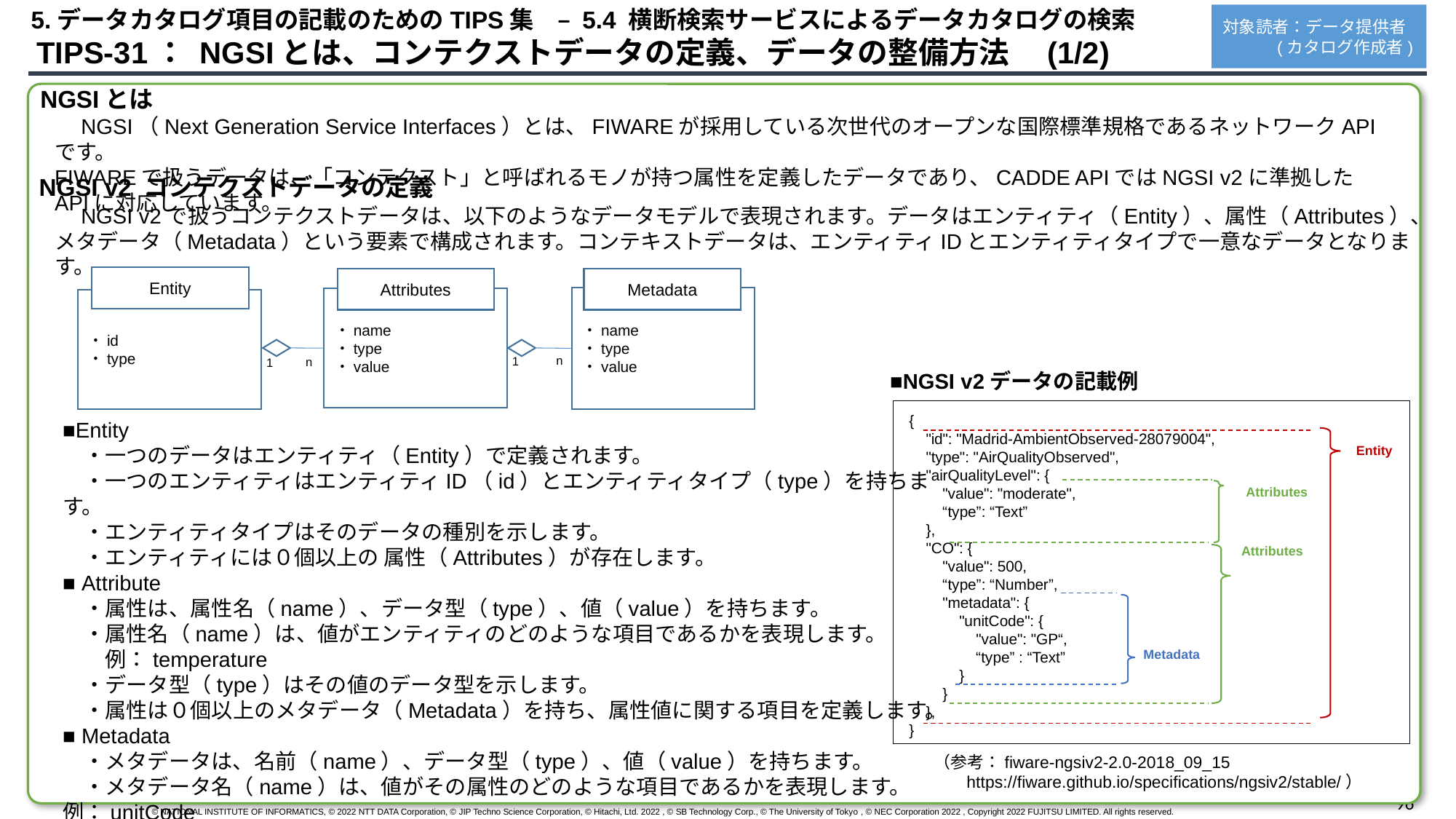

5.データカタログ項目の記載のためのTIPS集　– 5.4 横断検索サービスによるデータカタログの検索
対象読者：データ提供者
           (カタログ作成者)
 TIPS-31： NGSIとは、コンテクストデータの定義、データの整備方法　(1/2)
NGSIとは

　NGSI（Next Generation Service Interfaces）とは、FIWAREが採用している次世代のオープンな国際標準規格であるネットワークAPIです。
FIWAREで扱うデータは、「コンテクスト」と呼ばれるモノが持つ属性を定義したデータであり、CADDE APIではNGSI v2に準拠したAPIに対応しています。
NGSI v2 コンテクストデータの定義
　NGSI v2で扱うコンテクストデータは、以下のようなデータモデルで表現されます。データはエンティティ（Entity）、属性（Attributes）、メタデータ（Metadata）という要素で構成されます。コンテキストデータは、エンティティIDとエンティティタイプで一意なデータとなります。
Entity
Attributes
Metadata
・name
・type
・value
・name
・type
・value
・id
・type

n
1
n
1
■NGSI v2データの記載例
{
    "id": "Madrid-AmbientObserved-28079004",
    "type": "AirQualityObserved",
    "airQualityLevel": {
        "value": "moderate",
        “type”: “Text”
    },
    "CO": {
        "value": 500,
        “type”: “Number”,
        "metadata": {
            "unitCode": {
                "value": "GP“,
                “type” : “Text”
            }
        }
    },
}
■Entity
　・一つのデータはエンティティ（Entity）で定義されます。
　・一つのエンティティはエンティティID（id）とエンティティタイプ（type）を持ちます。
　・エンティティタイプはそのデータの種別を示します。
　・エンティティには０個以上の 属性（Attributes）が存在します。
■ Attribute
　・属性は、属性名（name）、データ型（type）、値（value）を持ちます。
　・属性名（name）は、値がエンティティのどのような項目であるかを表現します。
　　例：temperature
　・データ型（type）はその値のデータ型を示します。
　・属性は０個以上のメタデータ（Metadata）を持ち、属性値に関する項目を定義します。
■ Metadata
　・メタデータは、名前（name）、データ型（type）、値（value）を持ちます。
　・メタデータ名（name）は、値がその属性のどのような項目であるかを表現します。　例：unitCode
　・データ型（type）はその値のデータ型を示します。

Entity
Attributes

Attributes

Metadata
（参考：fiware-ngsiv2-2.0-2018_09_15
       https://fiware.github.io/specifications/ngsiv2/stable/）